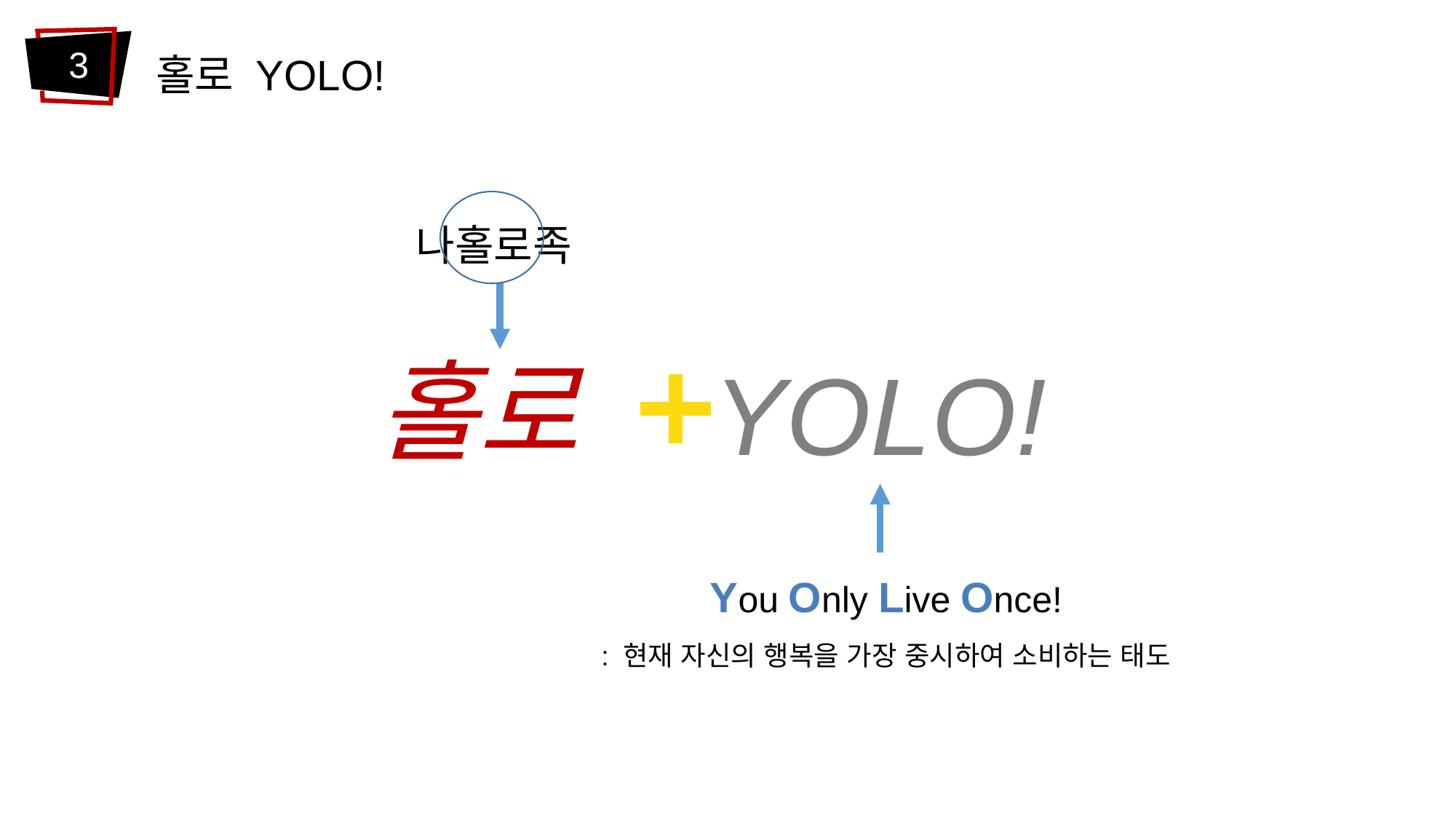

홀로 YOLO!

3

나홀로족
홀로
YOLO!

You Only Live Once!
: 현재 자신의 행복을 가장 중시하여 소비하는 태도